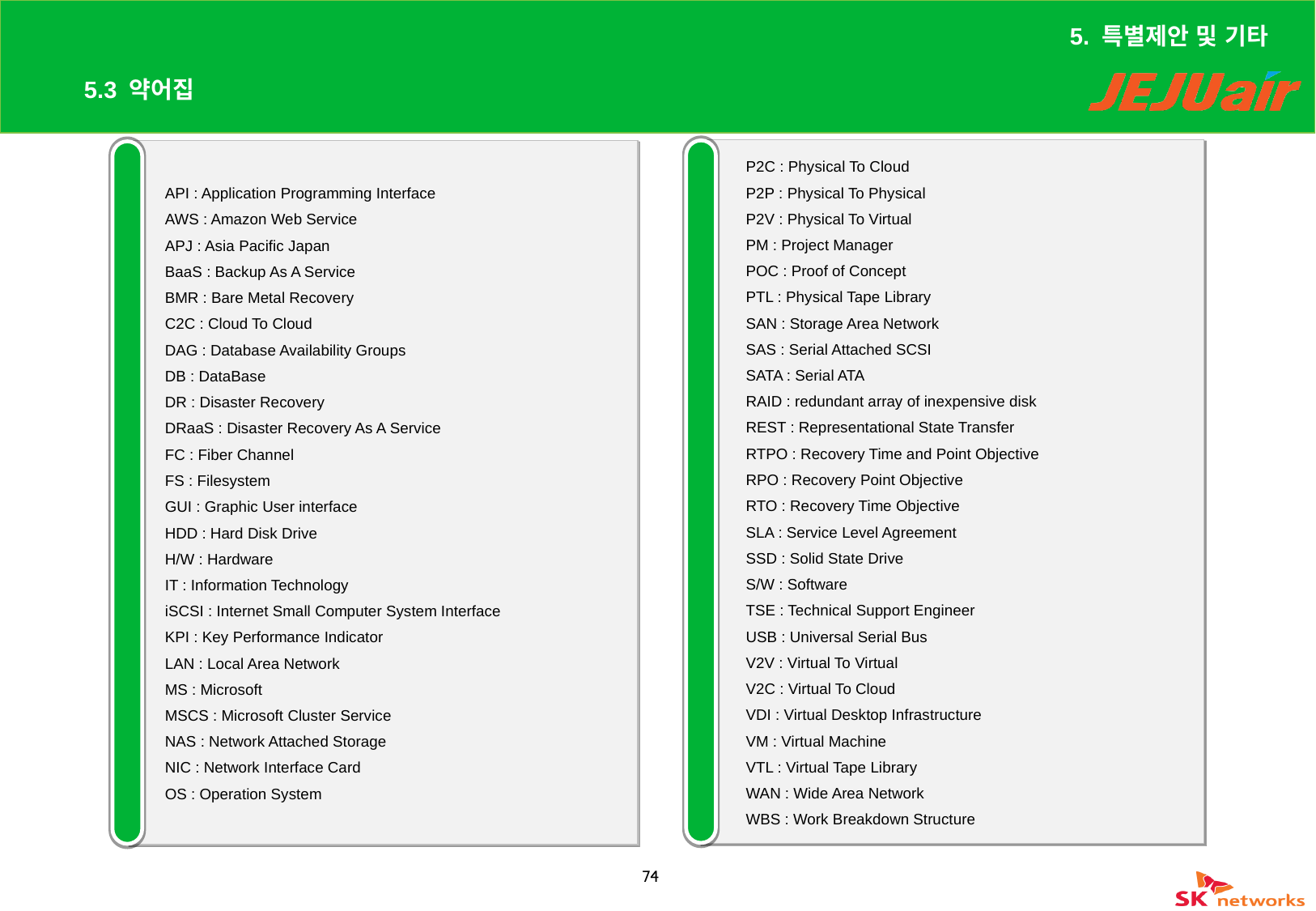

5. 특별제안 및 기타
# 5.3 약어집
P2C : Physical To Cloud
P2P : Physical To Physical
P2V : Physical To Virtual
PM : Project Manager
POC : Proof of Concept
PTL : Physical Tape Library
SAN : Storage Area Network
SAS : Serial Attached SCSI
SATA : Serial ATA
RAID : redundant array of inexpensive disk
REST : Representational State Transfer
RTPO : Recovery Time and Point Objective
RPO : Recovery Point Objective
RTO : Recovery Time Objective
SLA : Service Level Agreement
SSD : Solid State Drive
S/W : Software
TSE : Technical Support Engineer
USB : Universal Serial Bus
V2V : Virtual To Virtual
V2C : Virtual To Cloud
VDI : Virtual Desktop Infrastructure
VM : Virtual Machine
VTL : Virtual Tape Library
WAN : Wide Area Network
WBS : Work Breakdown Structure

API : Application Programming Interface
AWS : Amazon Web Service
APJ : Asia Pacific Japan
BaaS : Backup As A Service
BMR : Bare Metal Recovery
C2C : Cloud To Cloud
DAG : Database Availability Groups
DB : DataBase
DR : Disaster Recovery
DRaaS : Disaster Recovery As A Service
FC : Fiber Channel
FS : Filesystem
GUI : Graphic User interface
HDD : Hard Disk Drive
H/W : Hardware
IT : Information Technology
iSCSI : Internet Small Computer System Interface
KPI : Key Performance Indicator
LAN : Local Area Network
MS : Microsoft
MSCS : Microsoft Cluster Service
NAS : Network Attached Storage
NIC : Network Interface Card
OS : Operation System

74